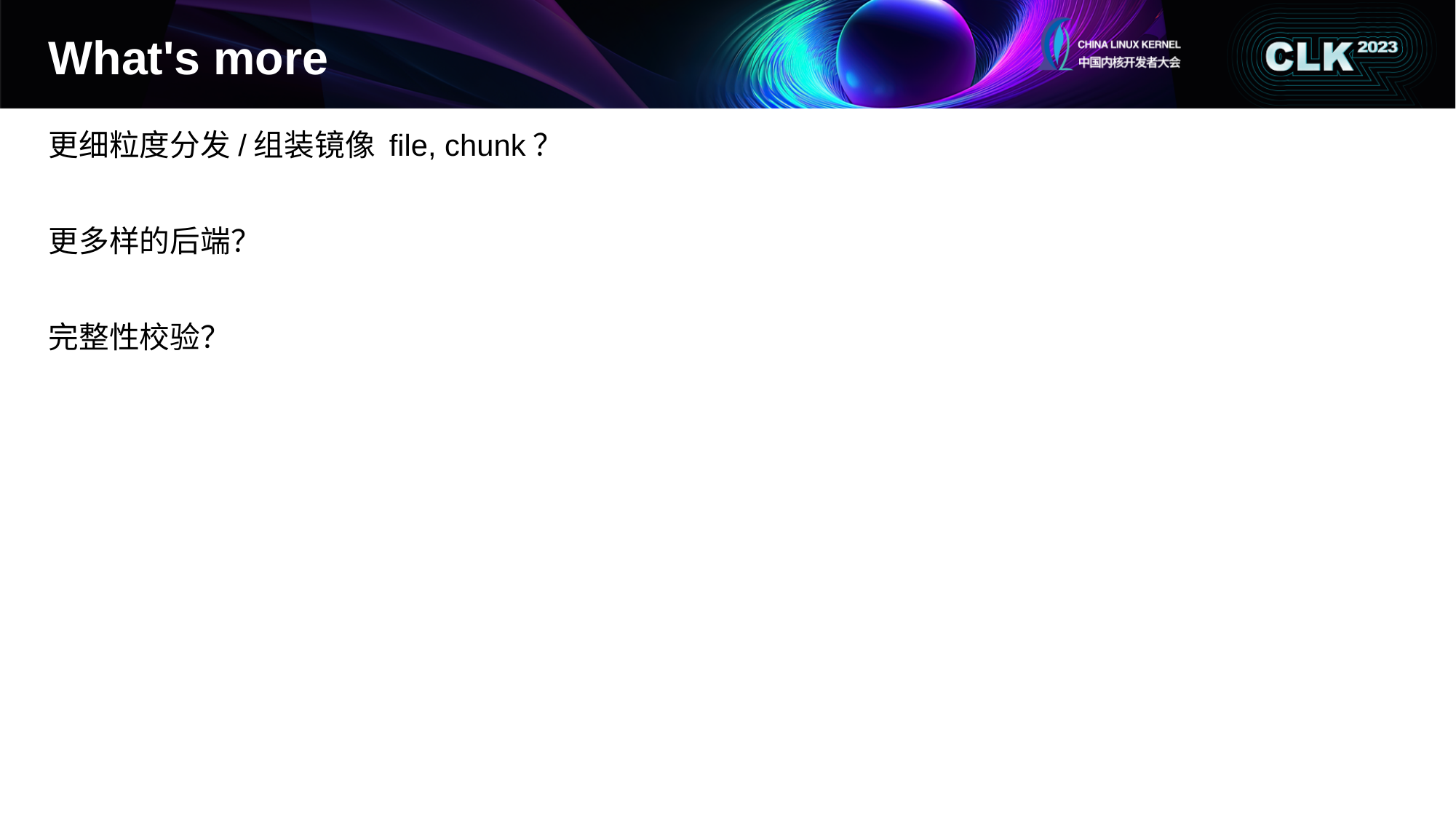

# What's more
更细粒度分发/组装镜像 file, chunk？

更多样的后端？

完整性校验？